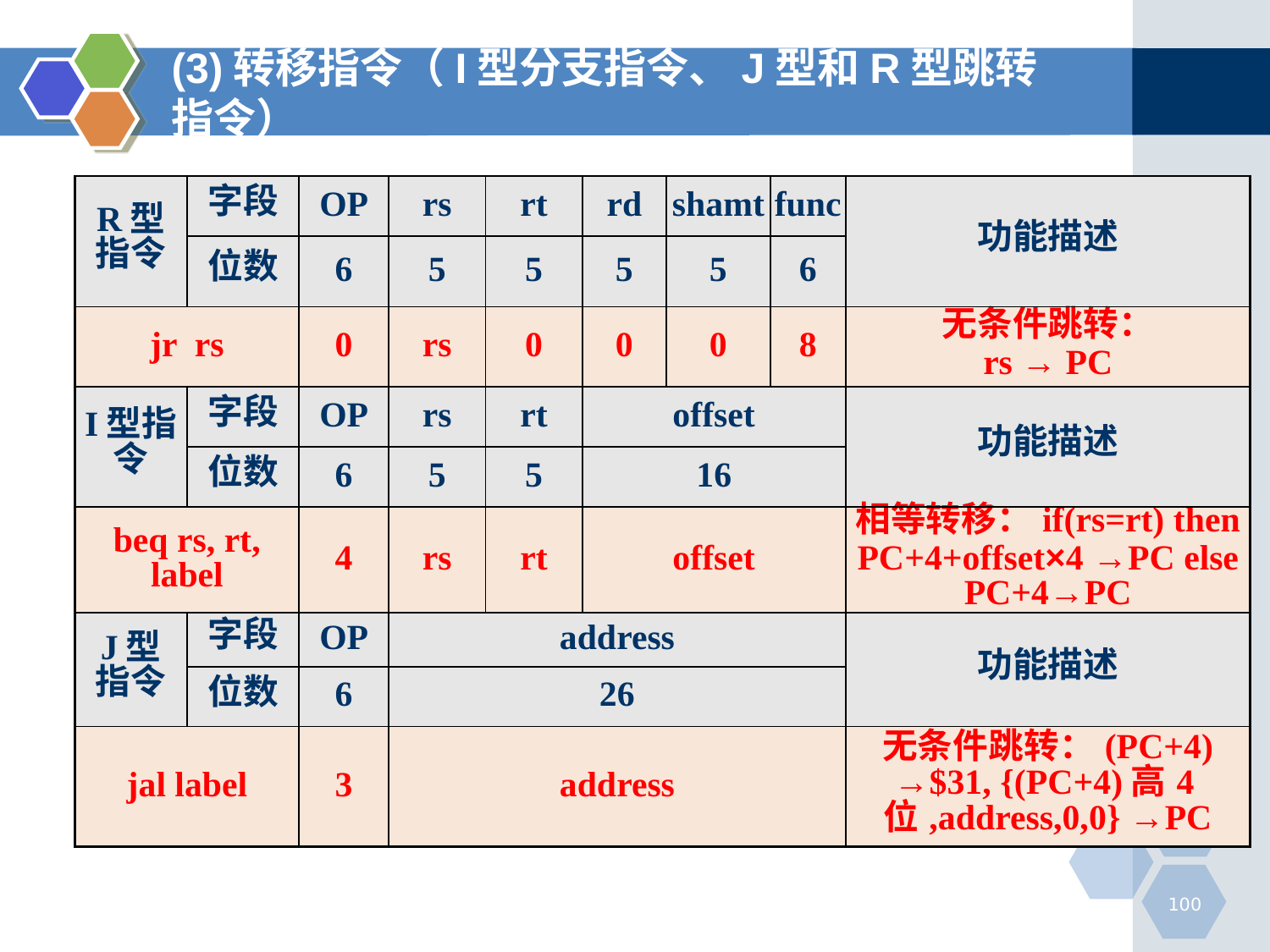

# (3)转移指令（I型分支指令、J型和R型跳转指令）
| R型指令 | 字段 | OP | rs | rt | rd | shamt | func | 功能描述 |
| --- | --- | --- | --- | --- | --- | --- | --- | --- |
|  | 位数 | 6 | 5 | 5 | 5 | 5 | 6 |  |
| jr rs |  | 0 | rs | 0 | 0 | 0 | 8 | 无条件跳转： rs → PC |
| I型指令 | 字段 | OP | rs | rt | offset |  |  | 功能描述 |
|  | 位数 | 6 | 5 | 5 | 16 |  |  |  |
| beq rs, rt, label |  | 4 | rs | rt | offset |  |  | 相等转移：if(rs=rt) then PC+4+offset×4 →PC else PC+4→PC |
| J型指令 | 字段 | OP | address |  |  |  |  | 功能描述 |
|  | 位数 | 6 | 26 |  |  |  |  |  |
| jal label |  | 3 | address |  |  |  |  | 无条件跳转：(PC+4) →$31, {(PC+4)高4位,address,0,0} →PC |

100